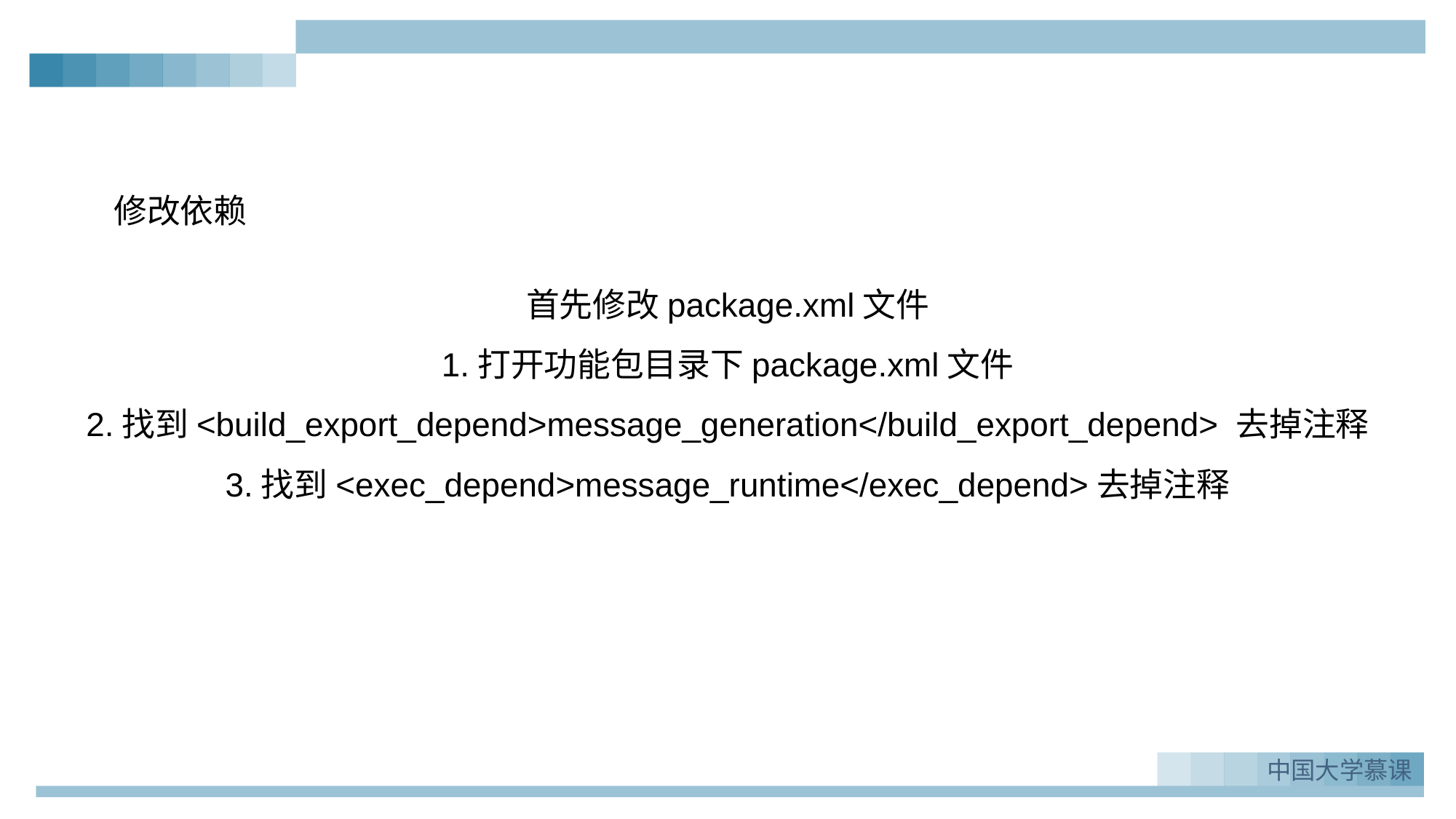

修改依赖
首先修改package.xml文件
1.打开功能包目录下package.xml文件
2.找到<build_export_depend>message_generation</build_export_depend> 去掉注释
3.找到<exec_depend>message_runtime</exec_depend>去掉注释

中国大学慕课